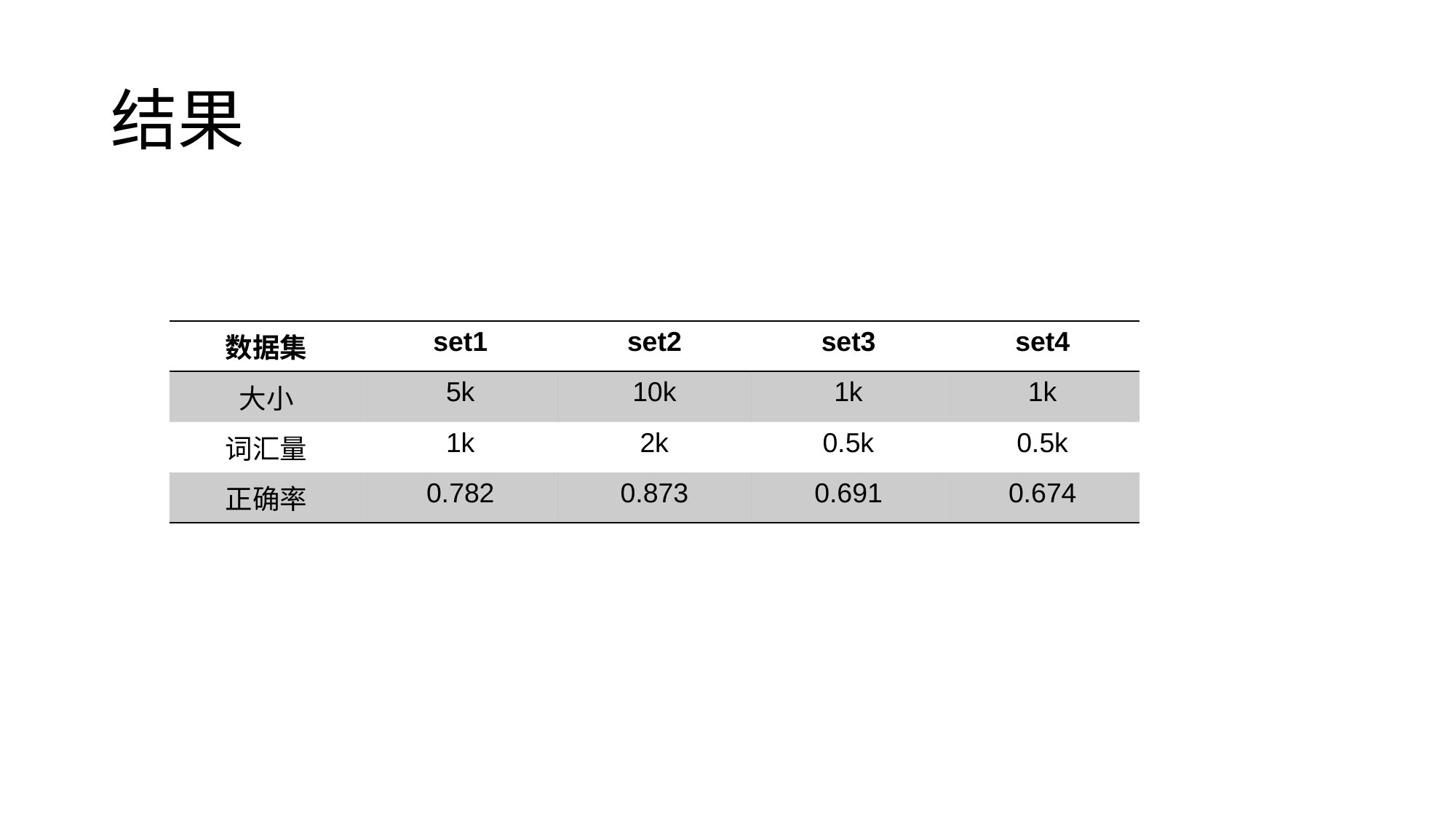

# 结果
| 数据集 | set1 | set2 | set3 | set4 |
| --- | --- | --- | --- | --- |
| 大小 | 5k | 10k | 1k | 1k |
| 词汇量 | 1k | 2k | 0.5k | 0.5k |
| 正确率 | 0.782 | 0.873 | 0.691 | 0.674 |